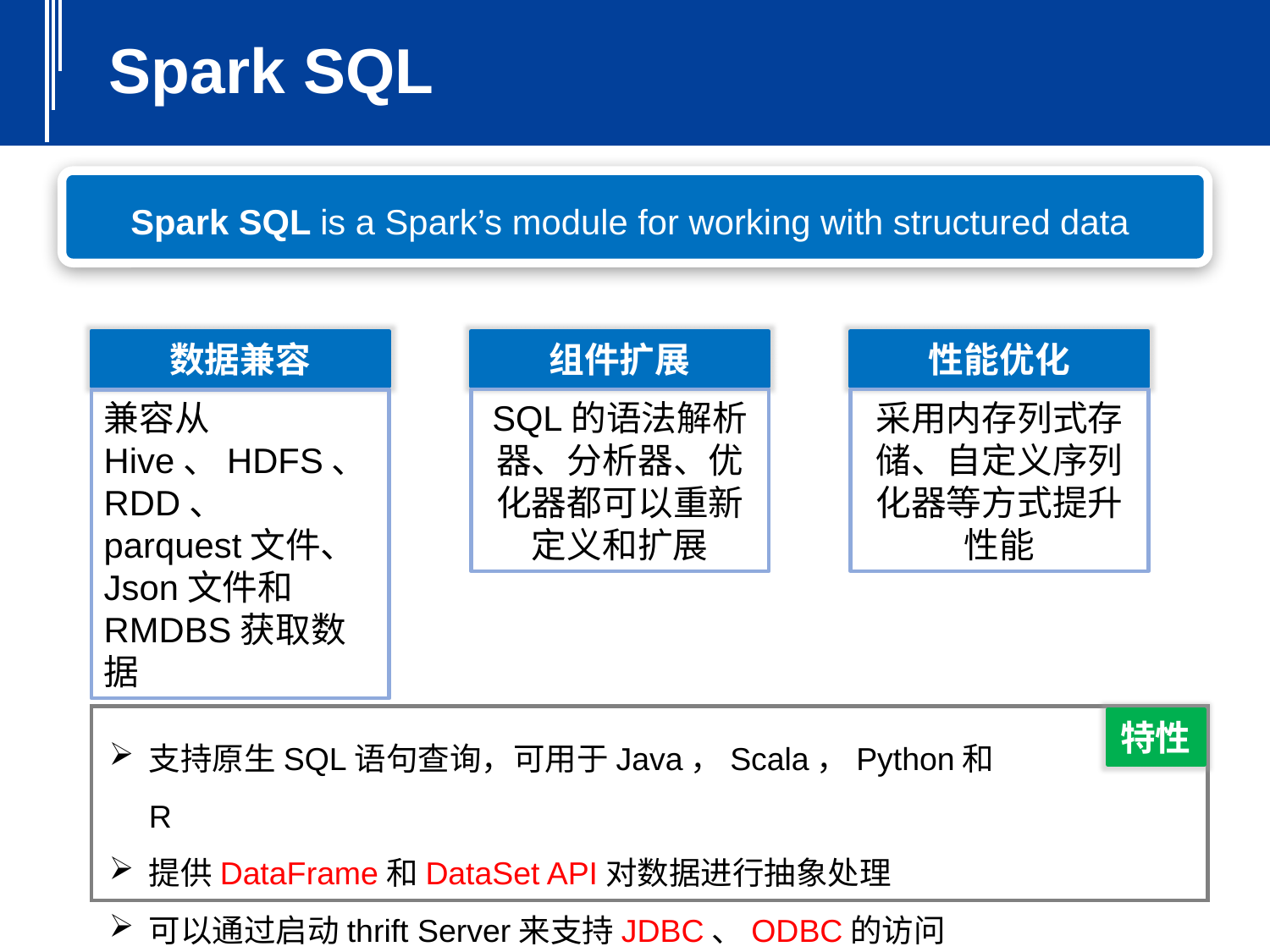

Spark SQL
Spark SQL is a Spark’s module for working with structured data
数据兼容
兼容从Hive、HDFS、RDD、 parquest文件、Json文件和RMDBS获取数据
组件扩展
SQL的语法解析器、分析器、优化器都可以重新定义和扩展
性能优化
采用内存列式存储、自定义序列化器等方式提升性能

特性
支持原生SQL语句查询，可用于Java，Scala，Python和R
提供DataFrame和DataSet API对数据进行抽象处理
可以通过启动thrift Server来支持JDBC、ODBC的访问